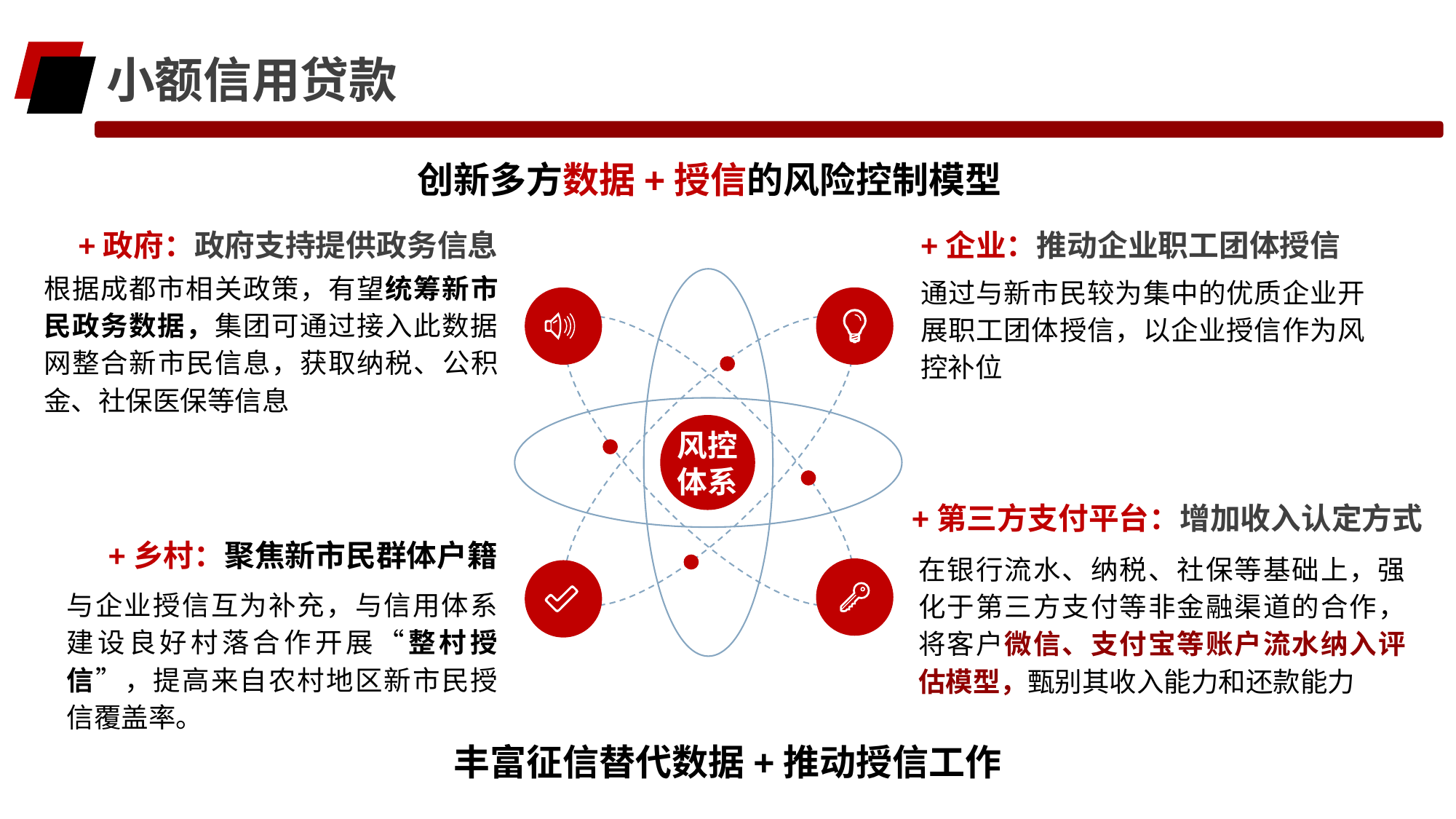

小额信用贷款

创新多方数据+授信的风险控制模型
+政府：政府支持提供政务信息
根据成都市相关政策，有望统筹新市民政务数据，集团可通过接入此数据网整合新市民信息，获取纳税、公积金、社保医保等信息
+企业：推动企业职工团体授信
通过与新市民较为集中的优质企业开展职工团体授信，以企业授信作为风控补位

风控
体系

+第三方支付平台：增加收入认定方式
在银行流水、纳税、社保等基础上，强化于第三方支付等非金融渠道的合作，将客户微信、支付宝等账户流水纳入评估模型，甄别其收入能力和还款能力
+乡村：聚焦新市民群体户籍
与企业授信互为补充，与信用体系建设良好村落合作开展“整村授信”，提高来自农村地区新市民授信覆盖率。
丰富征信替代数据+推动授信工作